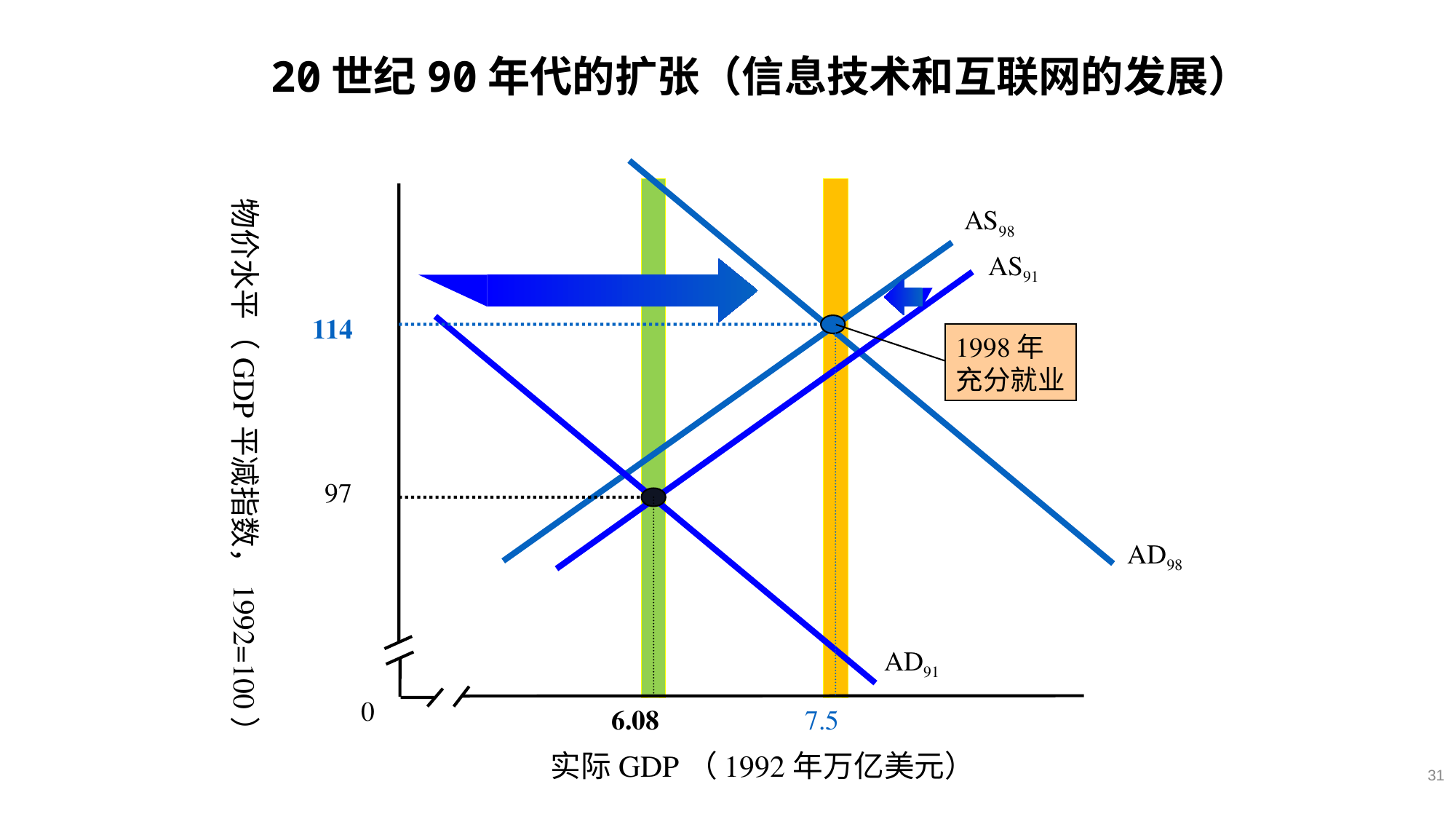

20世纪90年代的扩张（信息技术和互联网的发展）

AD98

物价水平（GDP平减指数，1992=100）
AS98

AS91

114

1998年
充分就业
97

0
AD91

6.08
7.5
实际GDP（1992年万亿美元）
31